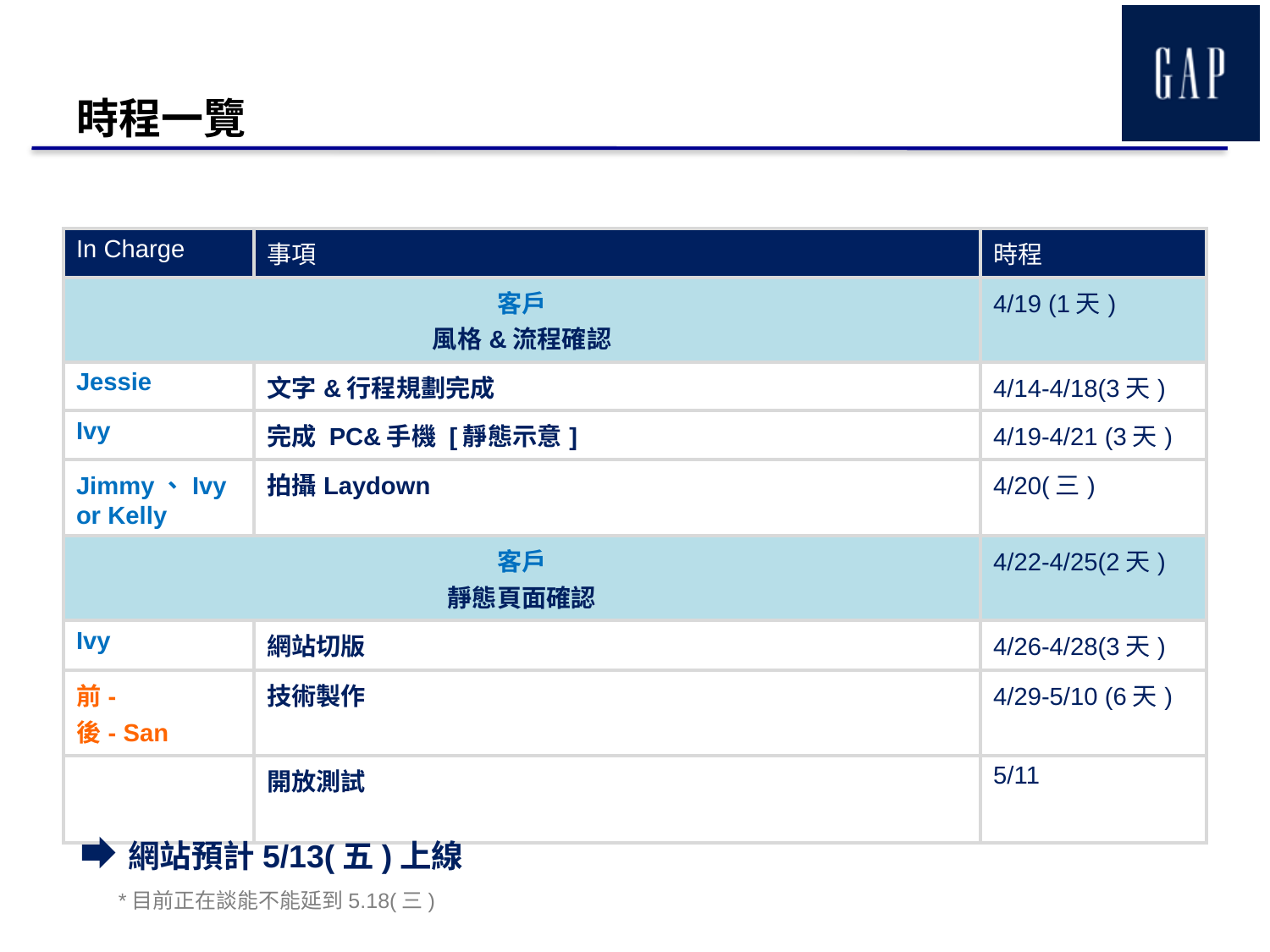

# 時程一覽
| In Charge | 事項 | 時程 |
| --- | --- | --- |
| 客戶 風格&流程確認 |  | 4/19 (1天) |
| Jessie | 文字&行程規劃完成 | 4/14-4/18(3天) |
| Ivy | 完成 PC&手機 [靜態示意] | 4/19-4/21 (3天) |
| Jimmy、Ivy or Kelly | 拍攝Laydown | 4/20(三) |
| 客戶 靜態頁面確認 |  | 4/22-4/25(2天) |
| Ivy | 網站切版 | 4/26-4/28(3天) |
| 前- 後- San | 技術製作 | 4/29-5/10 (6天) |
|  | 開放測試 | 5/11 |
網站預計5/13(五)上線

*目前正在談能不能延到5.18(三)